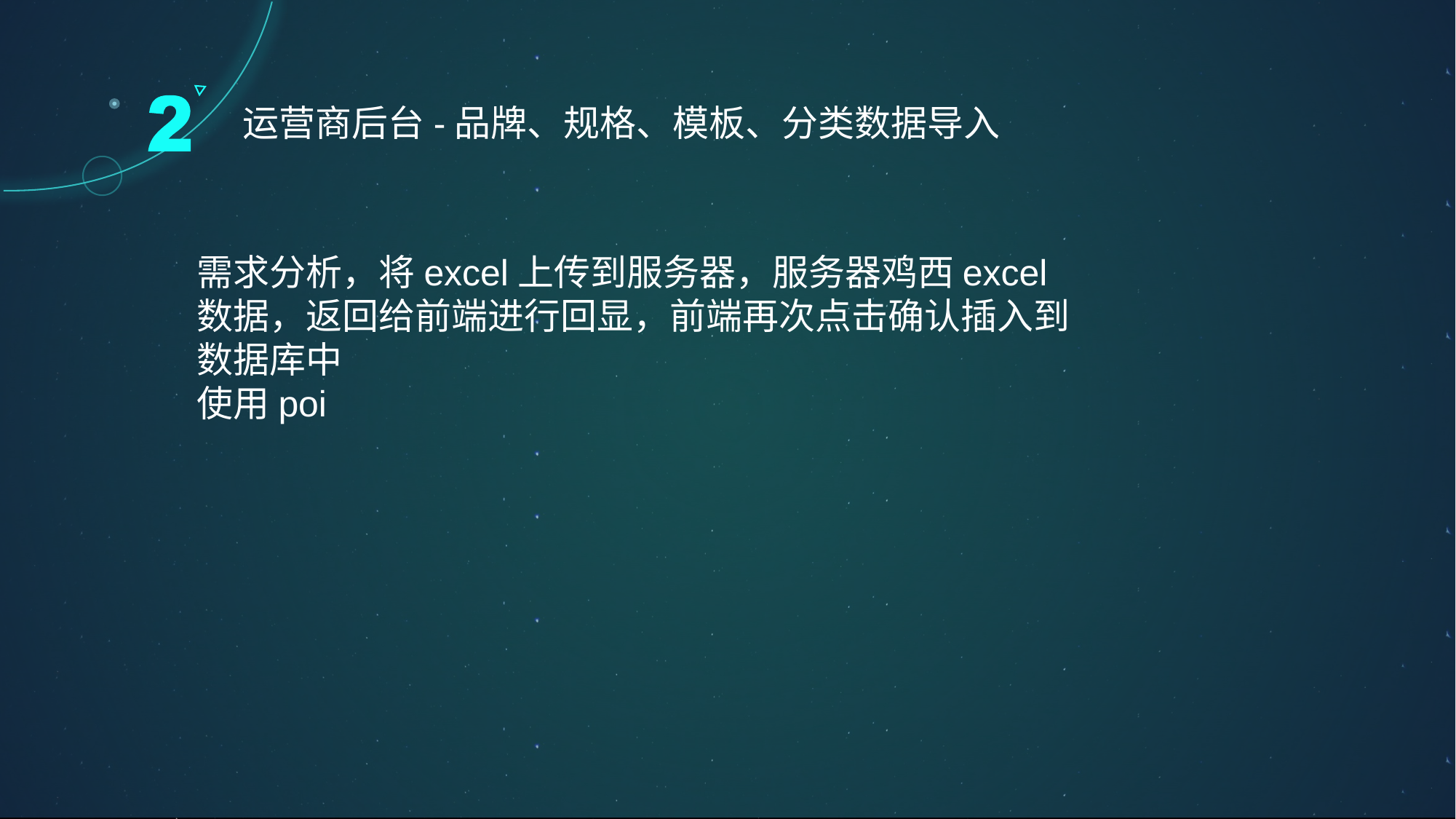

运营商后台-品牌、规格、模板、分类数据导入

需求分析，将excel上传到服务器，服务器鸡西excel数据，返回给前端进行回显，前端再次点击确认插入到数据库中
使用poi